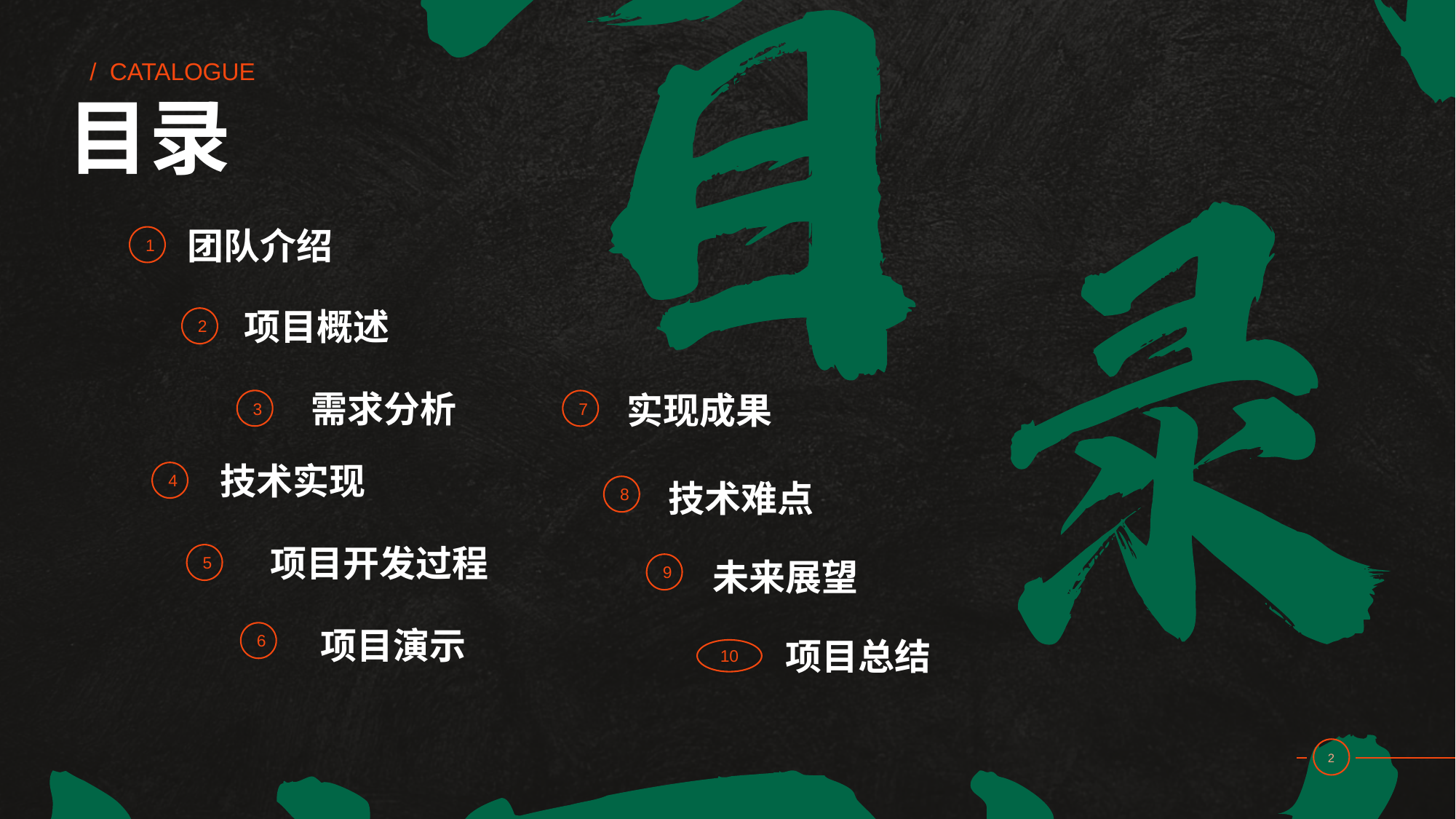

/  CATALOGUE
# 目录

团队介绍
1
项目概述
2
需求分析
实现成果
3
7
技术实现
4
技术难点
8
项目开发过程
5
未来展望
9
项目演示
6
项目总结
10
2